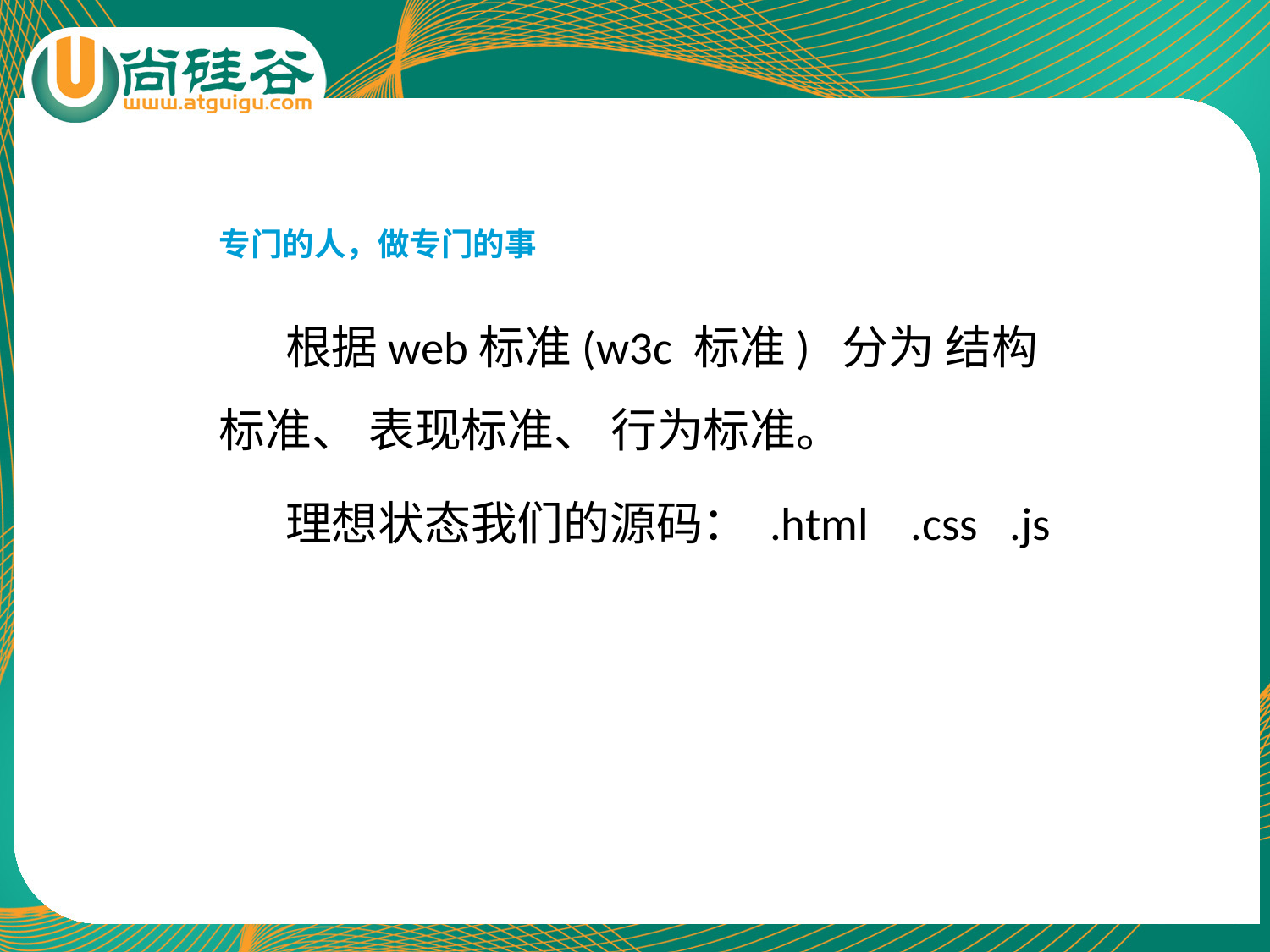

专门的人，做专门的事
# 根据web标准(w3c 标准)  分为 结构标准、 表现标准、 行为标准。
理想状态我们的源码： .html    .css   .js